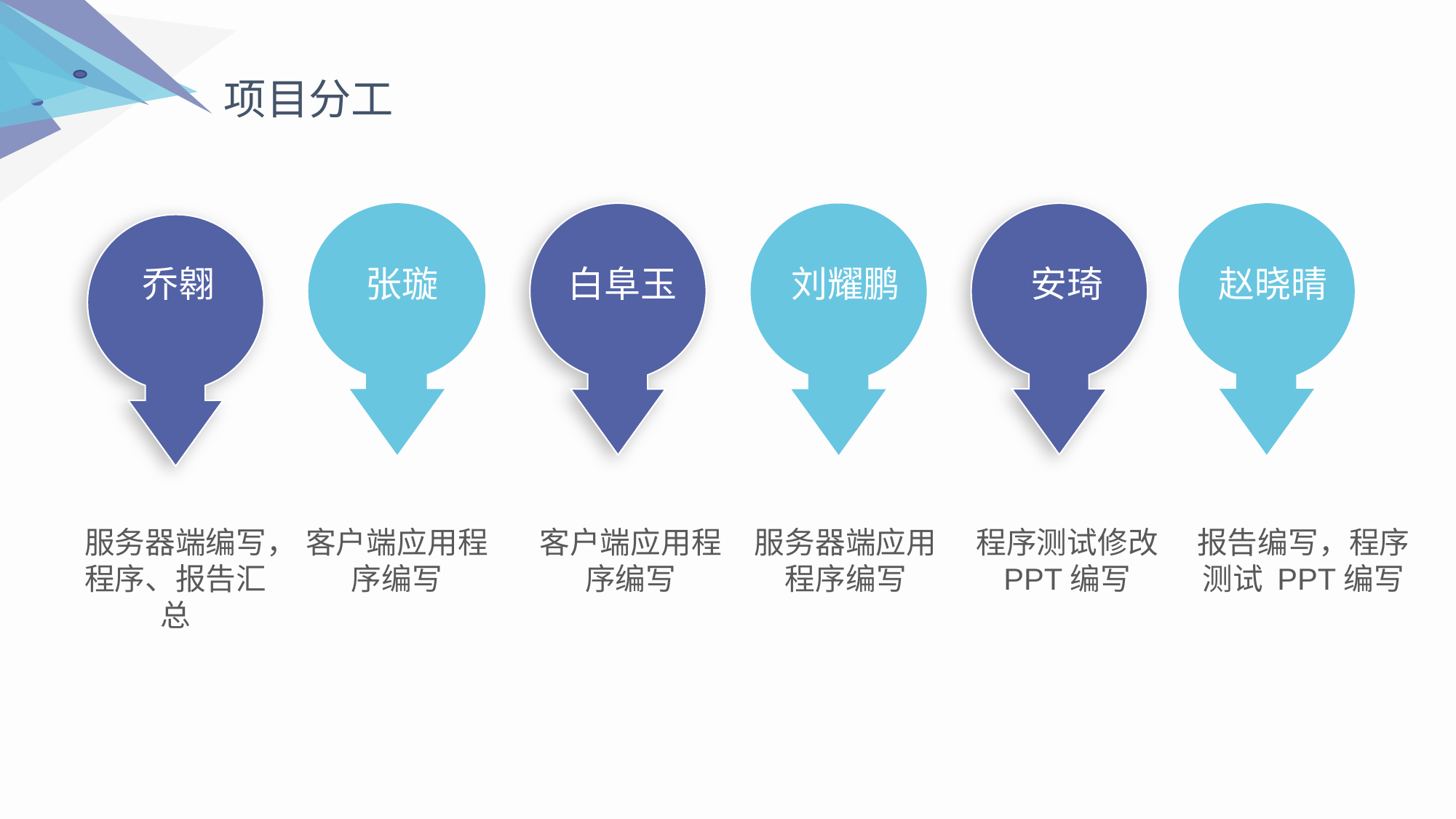

项目分工

张璇

白阜玉

安琦

赵晓晴

刘耀鹏

乔翱
服务器端编写，程序、报告汇总
客户端应用程序编写
客户端应用程序编写
服务器端应用程序编写
程序测试修改
PPT编写
报告编写，程序测试 PPT编写